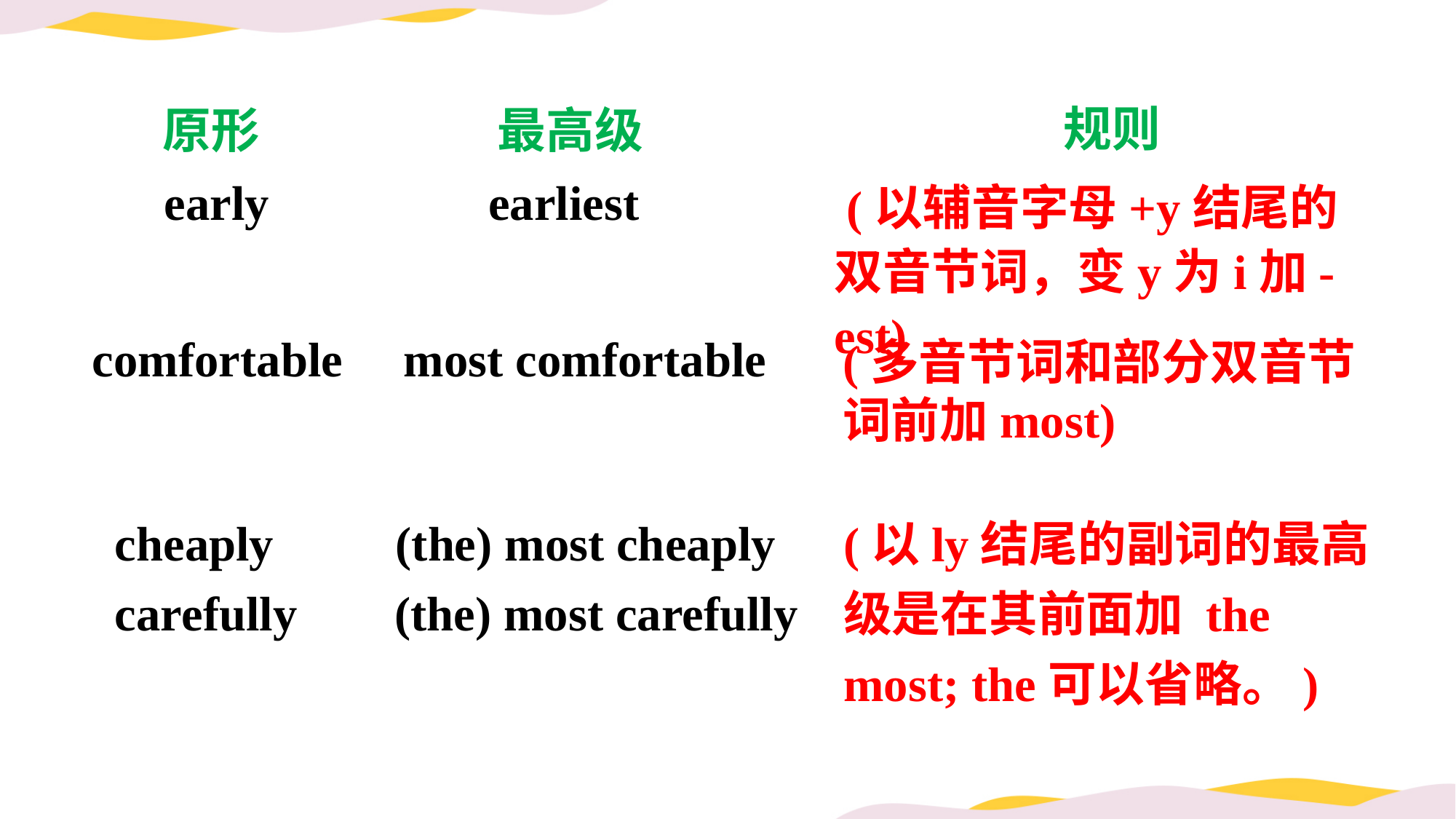

规则
原形
最高级
 (以辅音字母+y结尾的双音节词，变y为i加-est)
early                  earliest
comfortable     most comfortable
(多音节词和部分双音节词前加most)
cheaply          (the) most cheaply
carefully        (the) most carefully
(以ly结尾的副词的最高级是在其前面加 the most; the可以省略。)